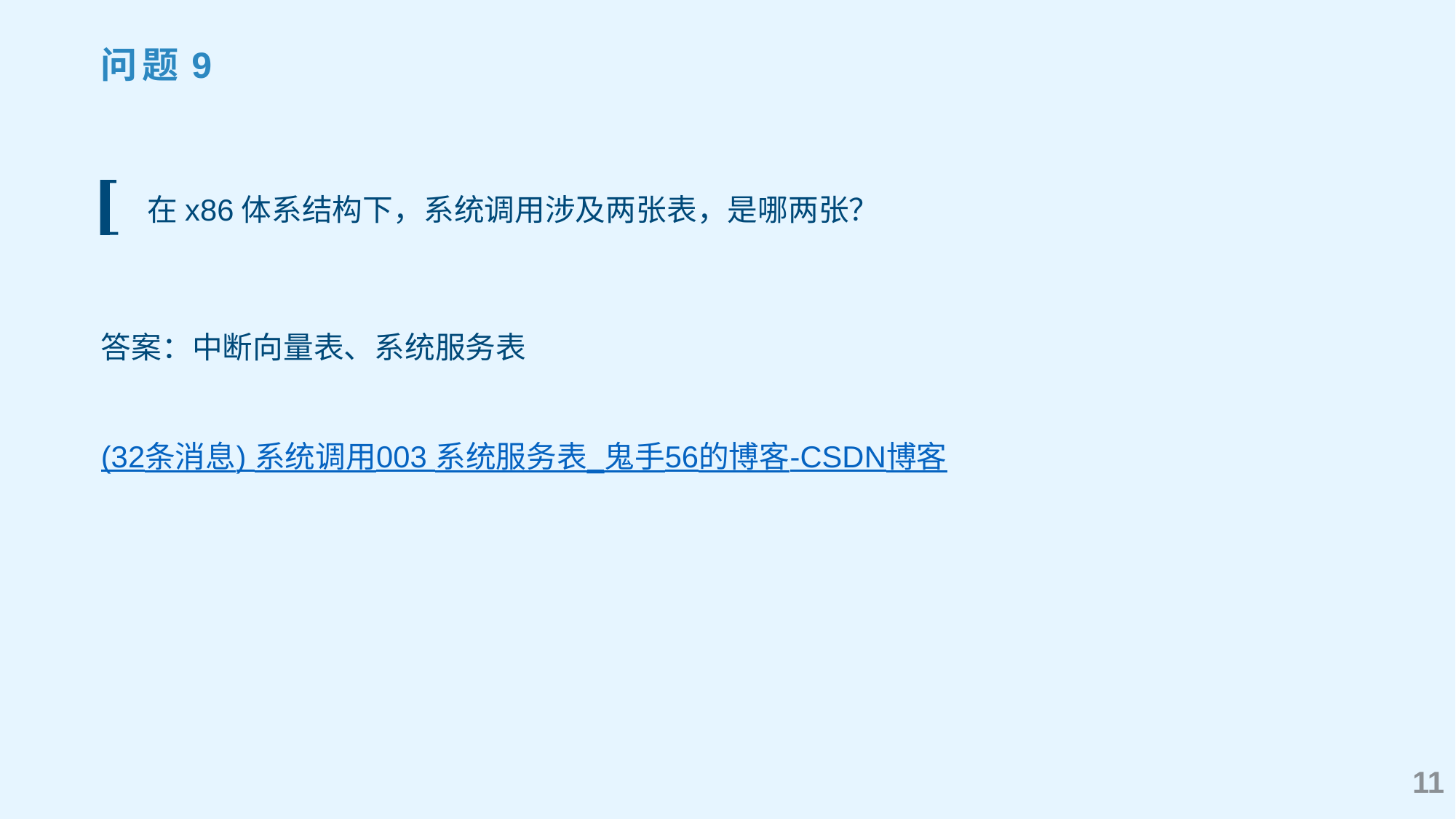

问题9

在x86体系结构下，系统调用涉及两张表，是哪两张？
答案：中断向量表、系统服务表

(32条消息) 系统调用003 系统服务表_鬼手56的博客-CSDN博客
11